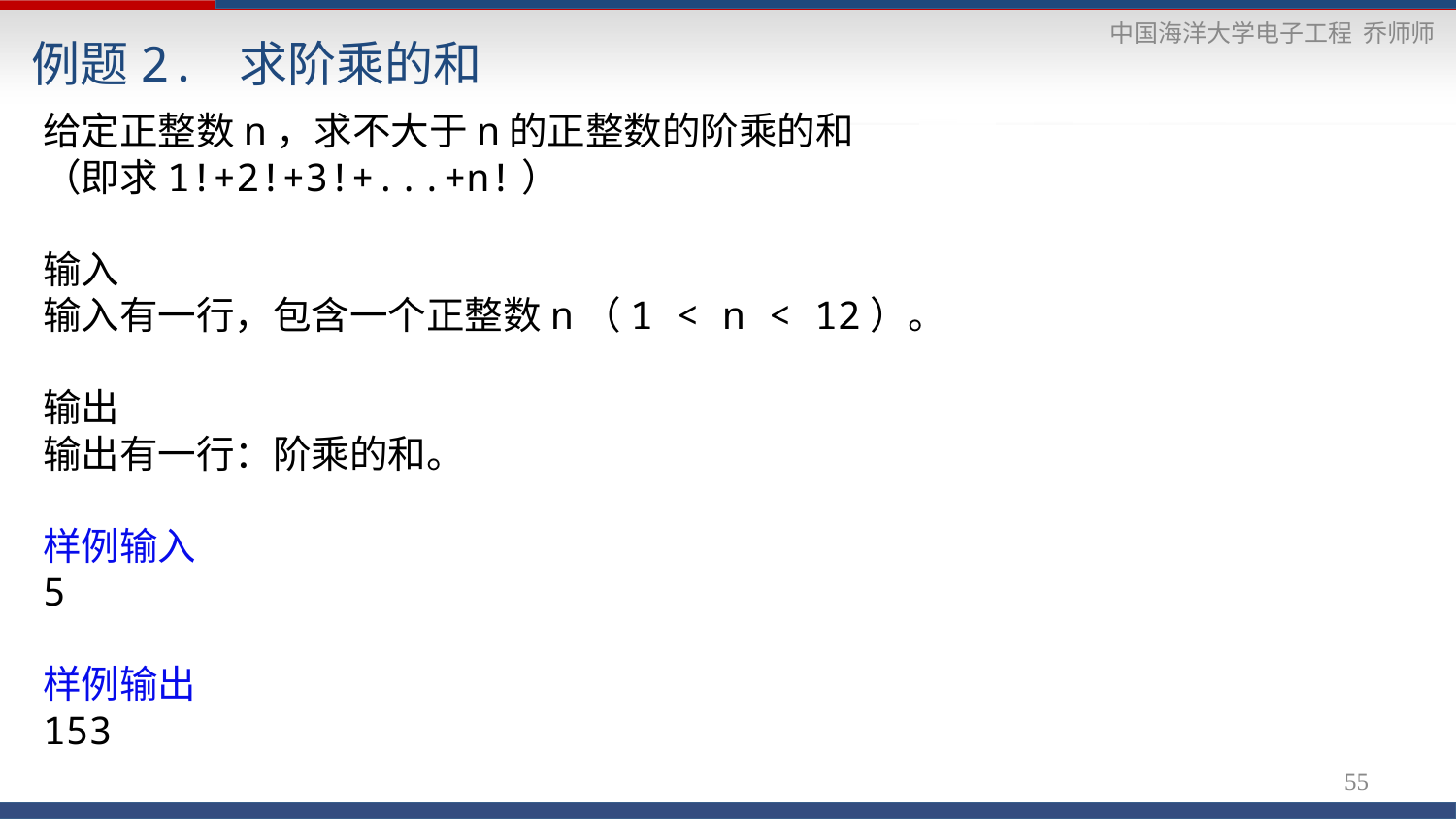

# 例题2. 求阶乘的和
给定正整数n，求不大于n的正整数的阶乘的和
（即求1!+2!+3!+...+n!）

输入
输入有一行，包含一个正整数n（1 < n < 12）。

输出
输出有一行：阶乘的和。

样例输入
5

样例输出
153
55